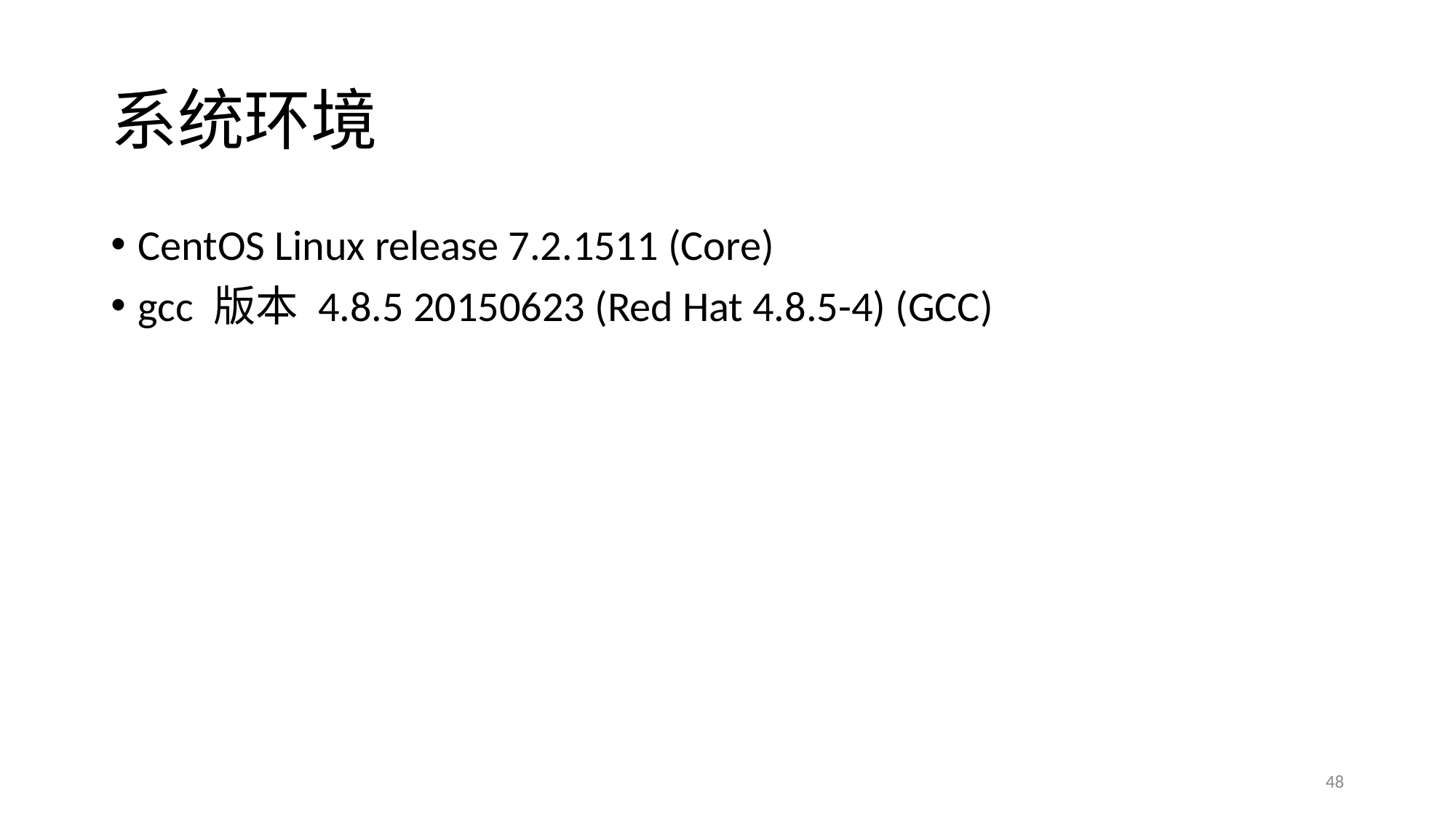

# 系统环境
CentOS Linux release 7.2.1511 (Core)
gcc 版本 4.8.5 20150623 (Red Hat 4.8.5-4) (GCC)
48